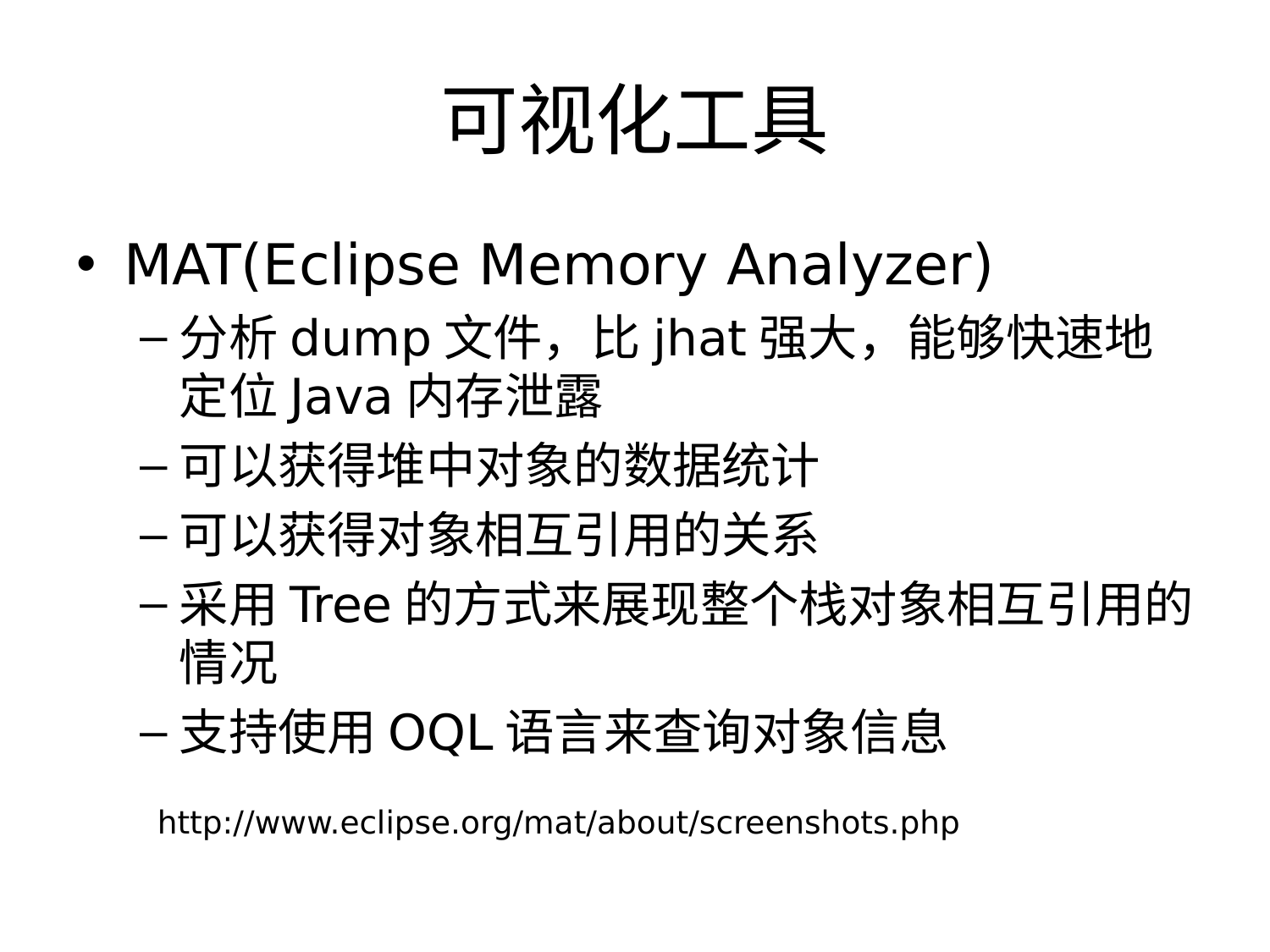

# 可视化工具
MAT(Eclipse Memory Analyzer)
分析dump文件，比jhat强大，能够快速地定位Java内存泄露
可以获得堆中对象的数据统计
可以获得对象相互引用的关系
采用Tree的方式来展现整个栈对象相互引用的情况
支持使用OQL语言来查询对象信息
http://www.eclipse.org/mat/about/screenshots.php